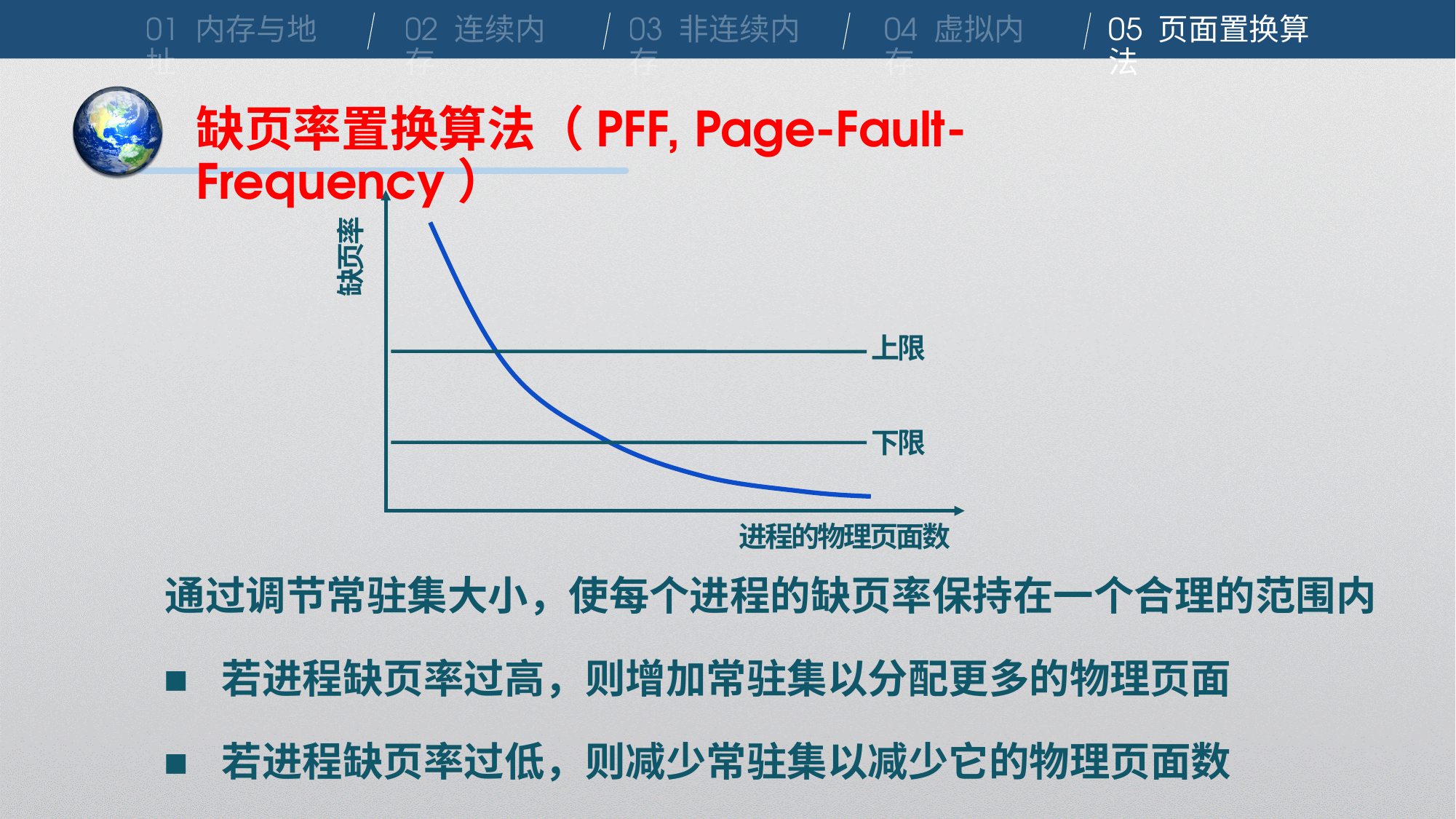

01 内存与地址
02 连续内存
03 非连续内存
04 虚拟内存
05 页面置换算法
缺页率置换算法（PFF, Page-Fault-Frequency）

缺页率

进程的物理页面数
上限
下限
通过调节常驻集大小，使每个进程的缺页率保持在一个合理的范围内
■
若进程缺页率过高，则增加常驻集以分配更多的物理页面
■
若进程缺页率过低，则减少常驻集以减少它的物理页面数